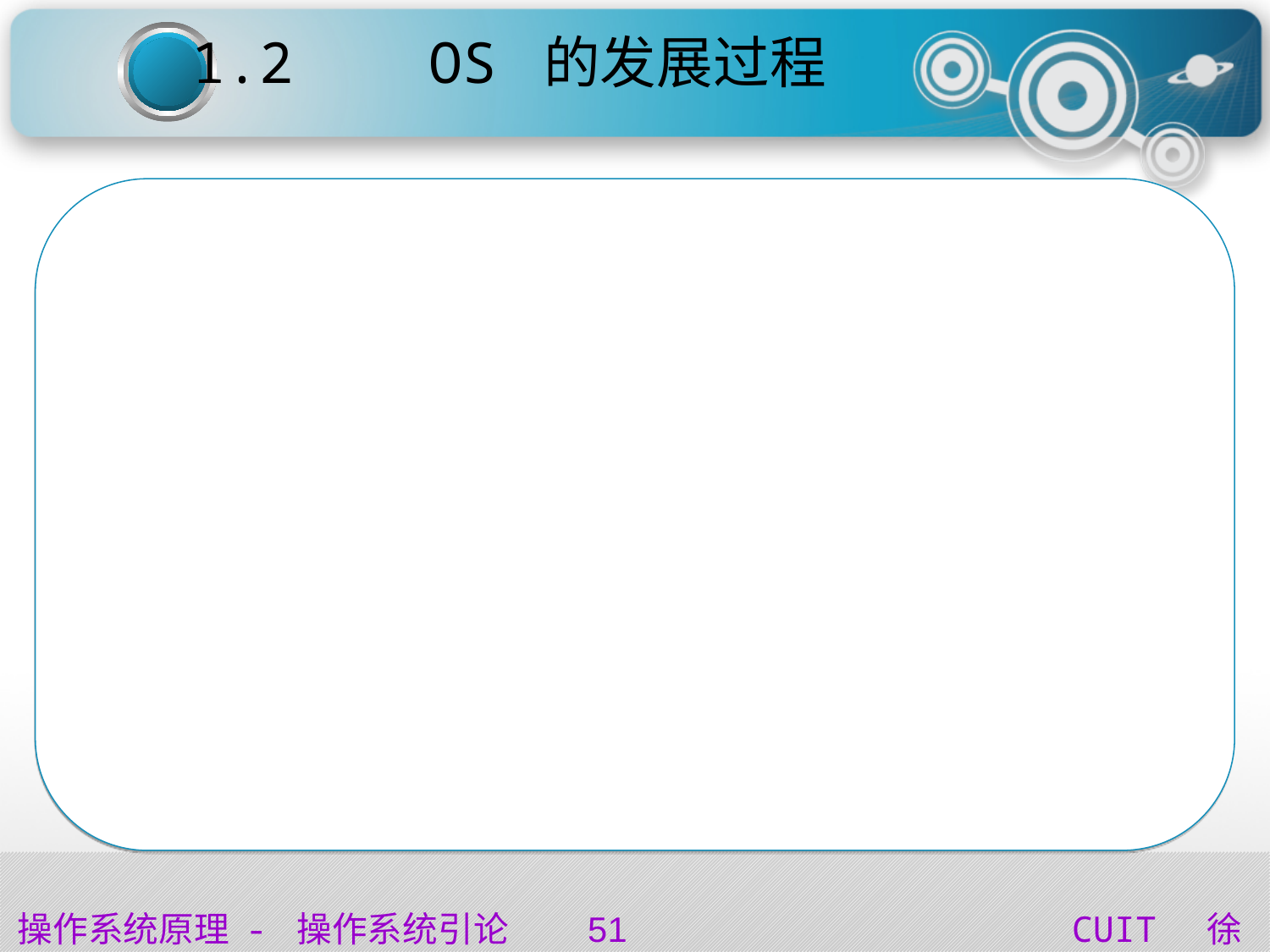

1.2    OS 的发展过程
分布式OS：管理分布式系统资源的OS。
分布式OS与网络OS 的区别
要求一个统一的OS ，实现系统操作的统一性；
系统透明性；
分布式系统的基础是网络。